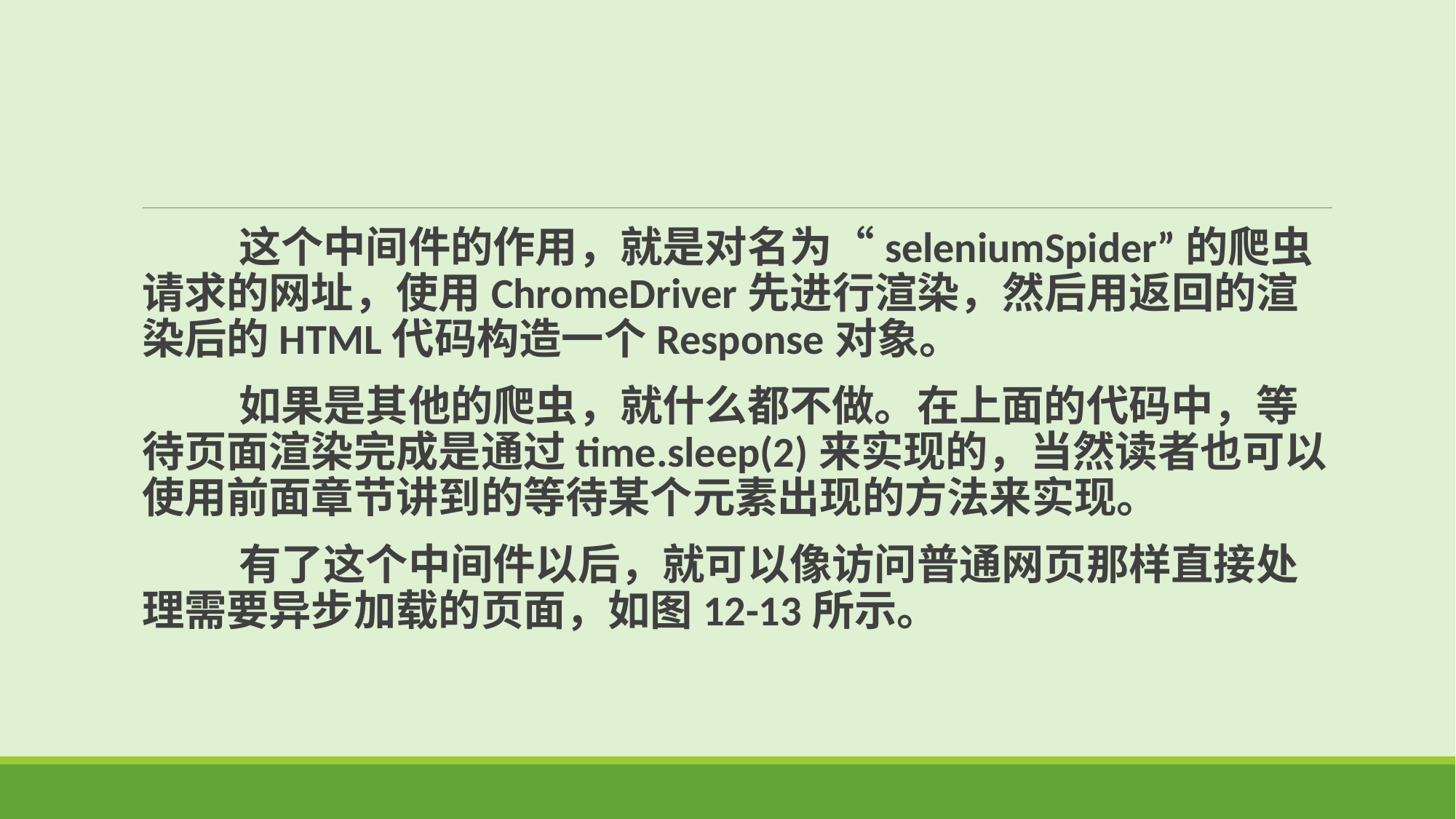

这个中间件的作用，就是对名为“seleniumSpider”的爬虫请求的网址，使用ChromeDriver先进行渲染，然后用返回的渲染后的HTML代码构造一个Response对象。
         如果是其他的爬虫，就什么都不做。在上面的代码中，等待页面渲染完成是通过time.sleep(2)来实现的，当然读者也可以使用前面章节讲到的等待某个元素出现的方法来实现。
         有了这个中间件以后，就可以像访问普通网页那样直接处理需要异步加载的页面，如图12-13所示。